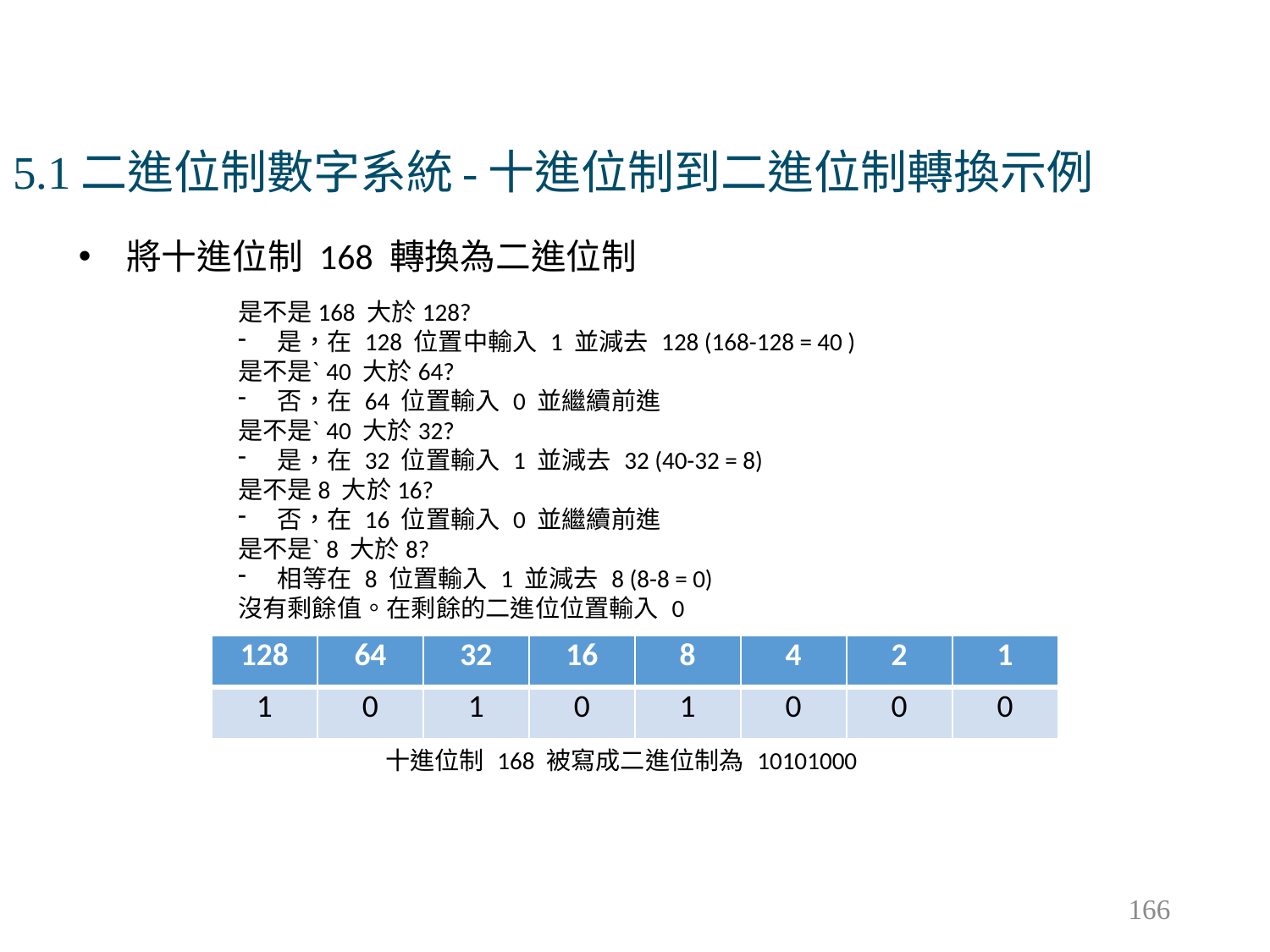

# 5.1二進位制數字系統-十進位制到二進位制轉換示例
將十進位制 168 轉換為二進位制
是不是168 大於128?
是，在 128 位置中輸入 1 並減去 128 (168-128 = 40 )
是不是ˋ40 大於64?
否，在 64 位置輸入 0 並繼續前進
是不是ˋ40 大於32?
是，在 32 位置輸入 1 並減去 32 (40-32 = 8)
是不是8 大於16?
否，在 16 位置輸入 0 並繼續前進
是不是ˋ8 大於8?
相等在 8 位置輸入 1 並減去 8 (8-8 = 0)
沒有剩餘值。在剩餘的二進位位置輸入 0
| 128 | 64 | 32 | 16 | 8 | 4 | 2 | 1 |
| --- | --- | --- | --- | --- | --- | --- | --- |
| 1 | 0 | 1 | 0 | 1 | 0 | 0 | 0 |
十進位制 168 被寫成二進位制為 10101000
166